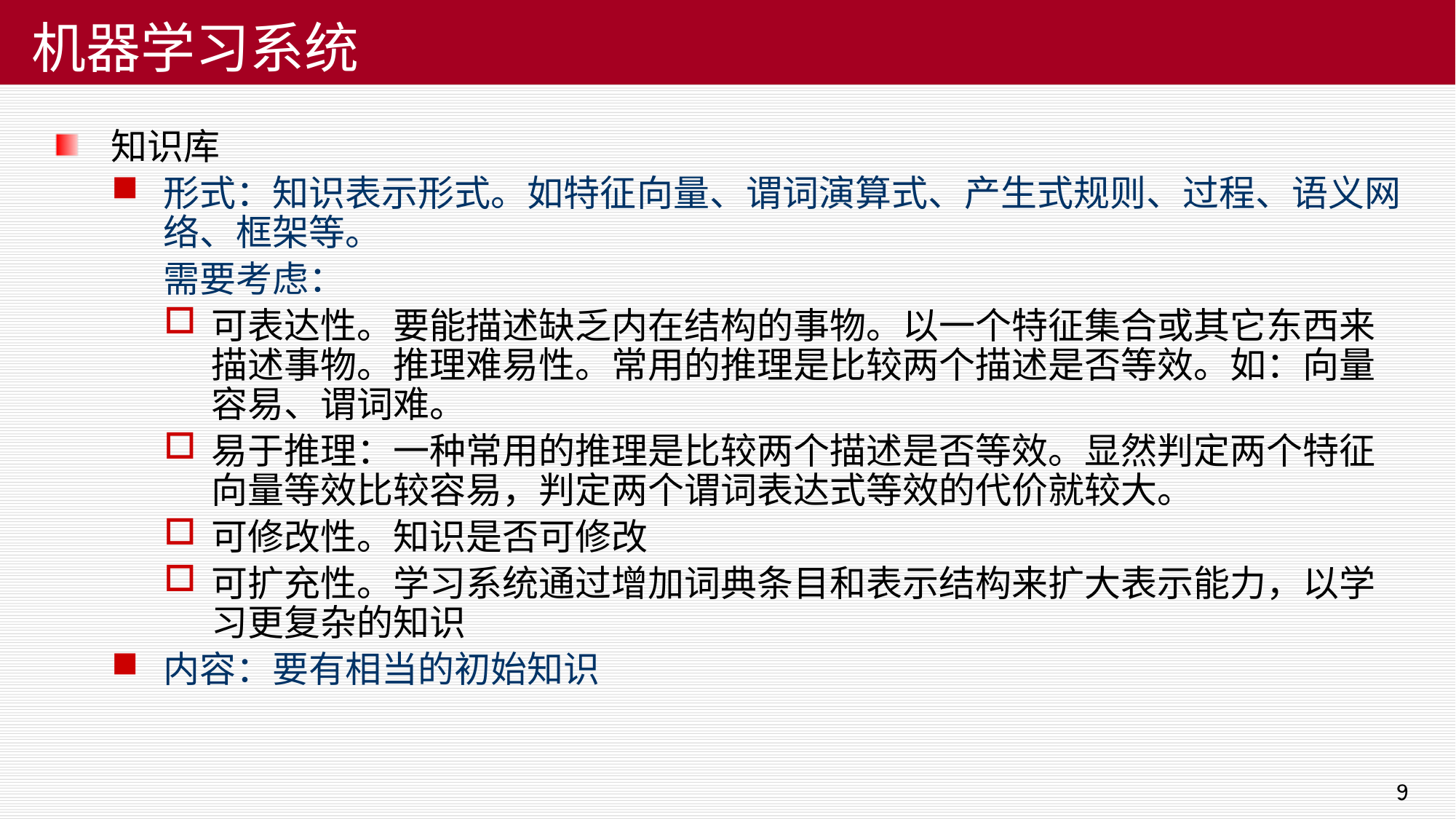

9
# 机器学习系统
知识库
形式：知识表示形式。如特征向量、谓词演算式、产生式规则、过程、语义网络、框架等。
	需要考虑：
可表达性。要能描述缺乏内在结构的事物。以一个特征集合或其它东西来描述事物。推理难易性。常用的推理是比较两个描述是否等效。如：向量容易、谓词难。
易于推理：一种常用的推理是比较两个描述是否等效。显然判定两个特征向量等效比较容易，判定两个谓词表达式等效的代价就较大。
可修改性。知识是否可修改
可扩充性。学习系统通过增加词典条目和表示结构来扩大表示能力，以学习更复杂的知识
内容：要有相当的初始知识
2019/10/29